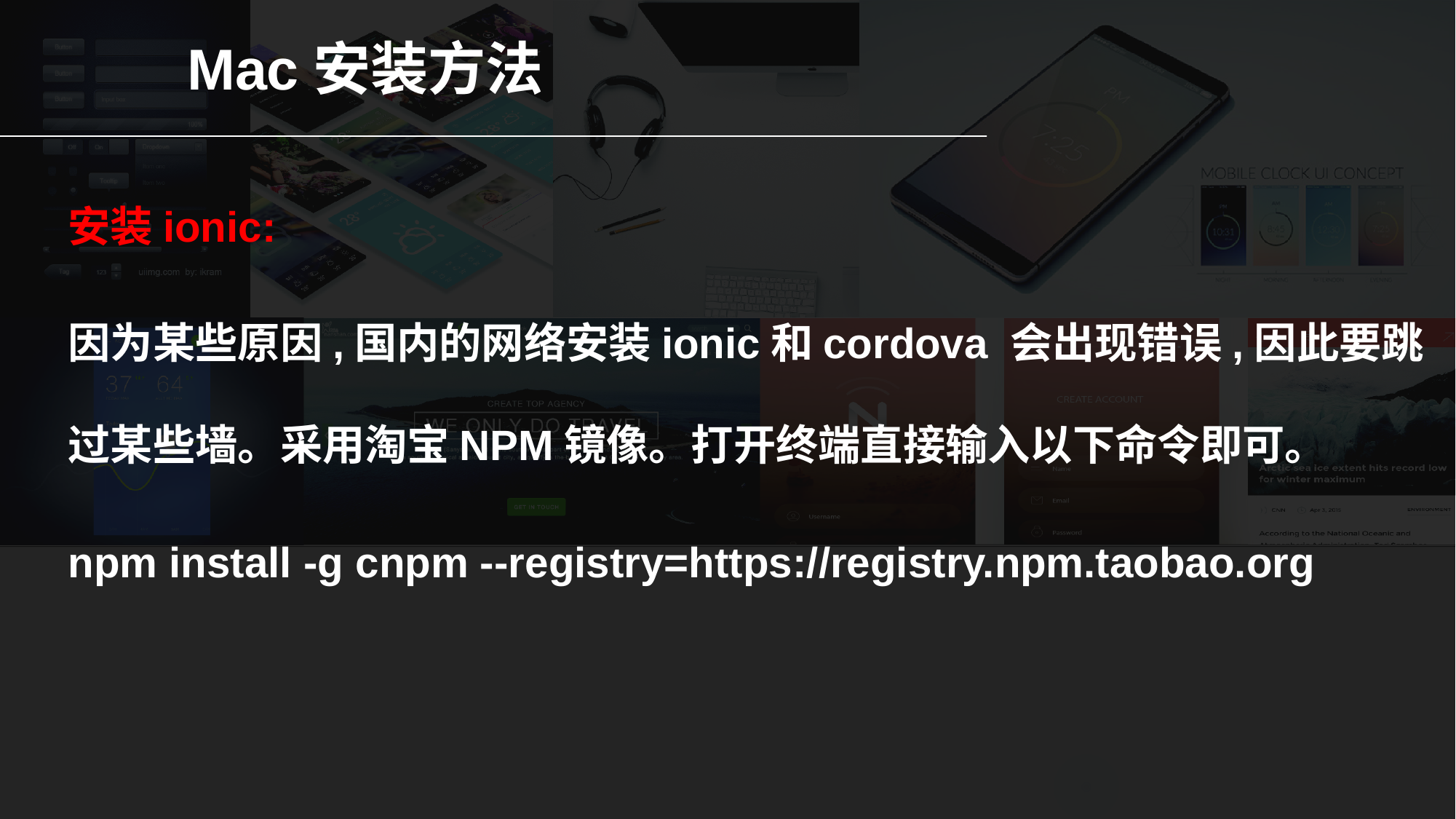

Mac安装方法
安装ionic:
因为某些原因,国内的网络安装ionic和cordova 会出现错误,因此要跳过某些墙。采用淘宝NPM镜像。打开终端直接输入以下命令即可。
npm install -g cnpm --registry=https://registry.npm.taobao.org